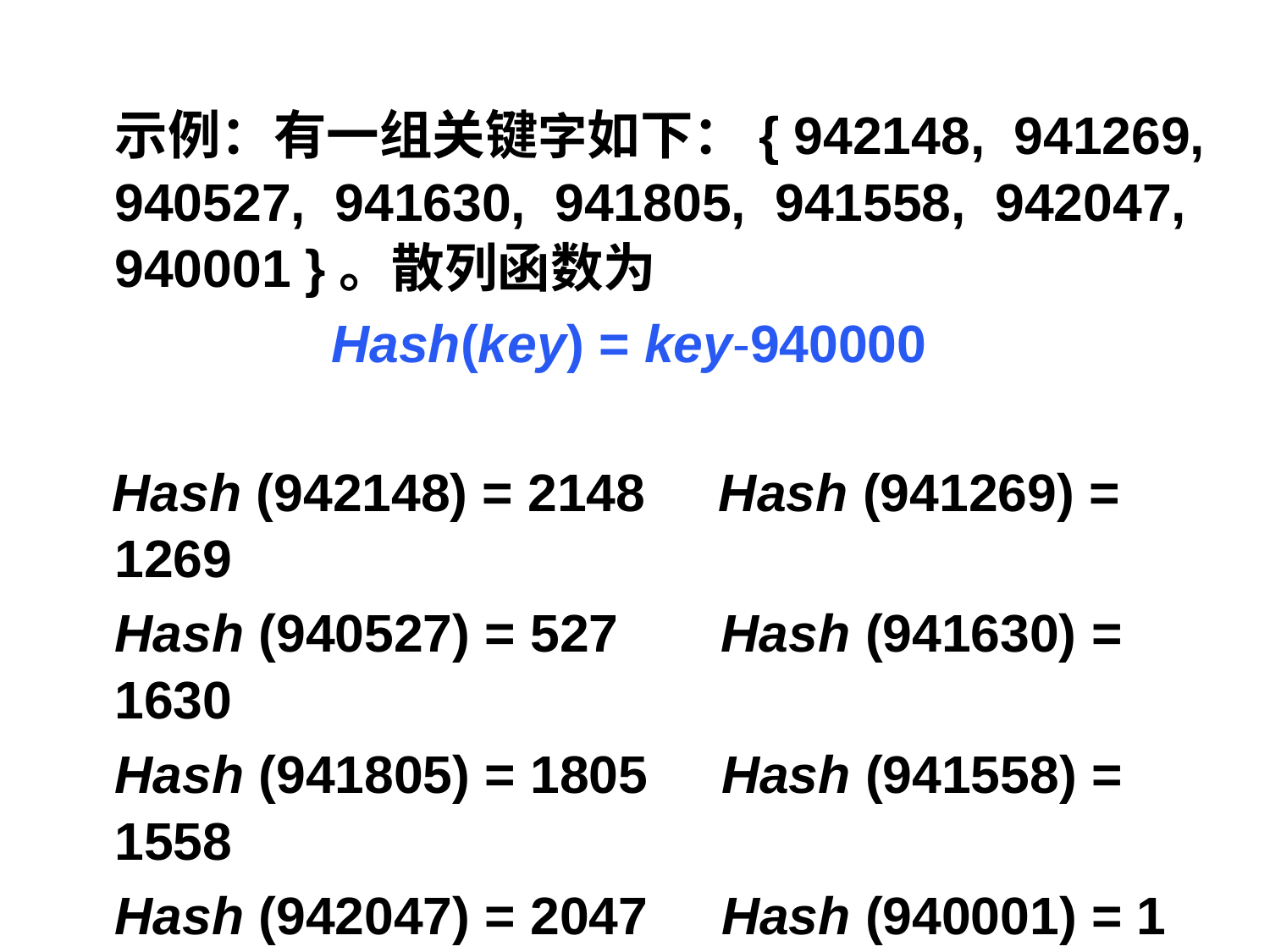

示例：有一组关键字如下：{ 942148,  941269, 940527,  941630,  941805,  941558,  942047, 940001 }。散列函数为
                 Hash(key) = key-940000

  Hash (942148) = 2148     Hash (941269) = 1269
	Hash (940527) = 527       Hash (941630) = 1630
	Hash (941805) = 1805     Hash (941558) = 1558
	Hash (942047) = 2047     Hash (940001) = 1
可以按计算出的地址存放记录。